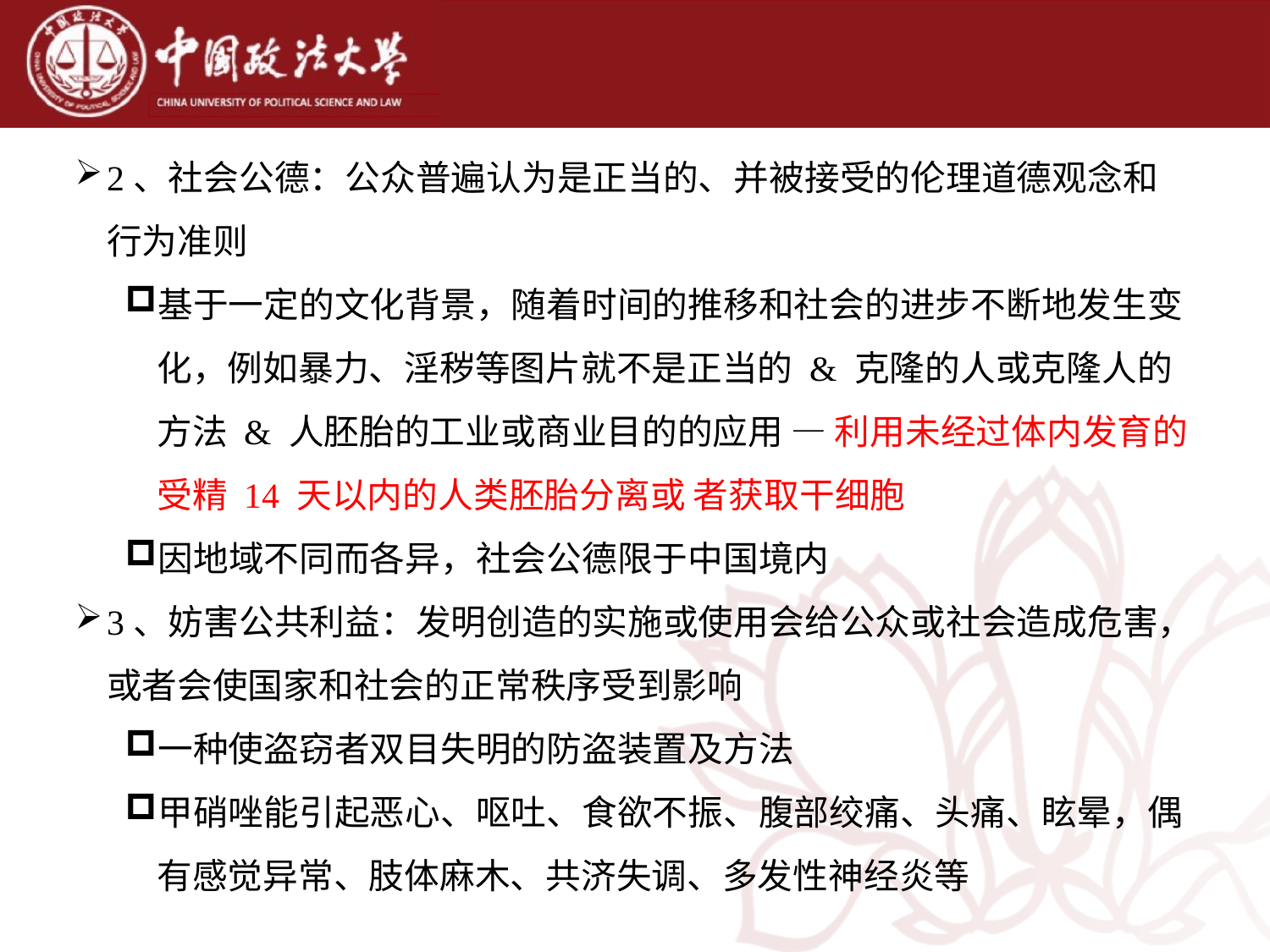

2、社会公德：公众普遍认为是正当的、并被接受的伦理道德观念和行为准则
基于一定的文化背景，随着时间的推移和社会的进步不断地发生变化，例如暴力、淫秽等图片就不是正当的 & 克隆的人或克隆人的方法 & 人胚胎的工业或商业目的的应用 — 利用未经过体内发育的受精 14 天以内的人类胚胎分离或 者获取干细胞
因地域不同而各异，社会公德限于中国境内
3、妨害公共利益：发明创造的实施或使用会给公众或社会造成危害，或者会使国家和社会的正常秩序受到影响
一种使盗窃者双目失明的防盗装置及方法
甲硝唑能引起恶心、呕吐、食欲不振、腹部绞痛、头痛、眩晕，偶有感觉异常、肢体麻木、共济失调、多发性神经炎等